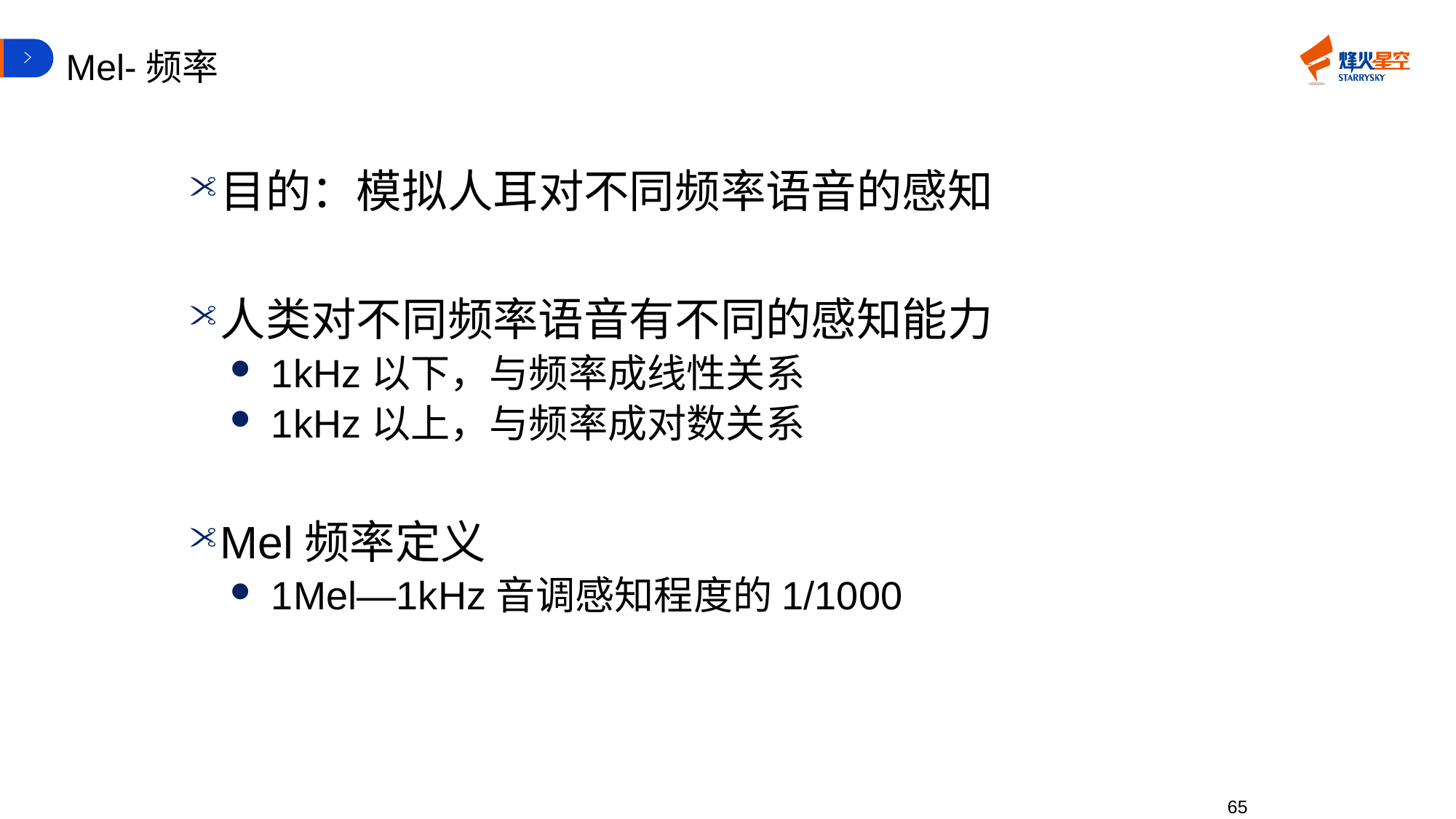

# Mel-频率
目的：模拟人耳对不同频率语音的感知

人类对不同频率语音有不同的感知能力
1kHz以下，与频率成线性关系
1kHz以上，与频率成对数关系

Mel频率定义
1Mel—1kHz音调感知程度的1/1000
65